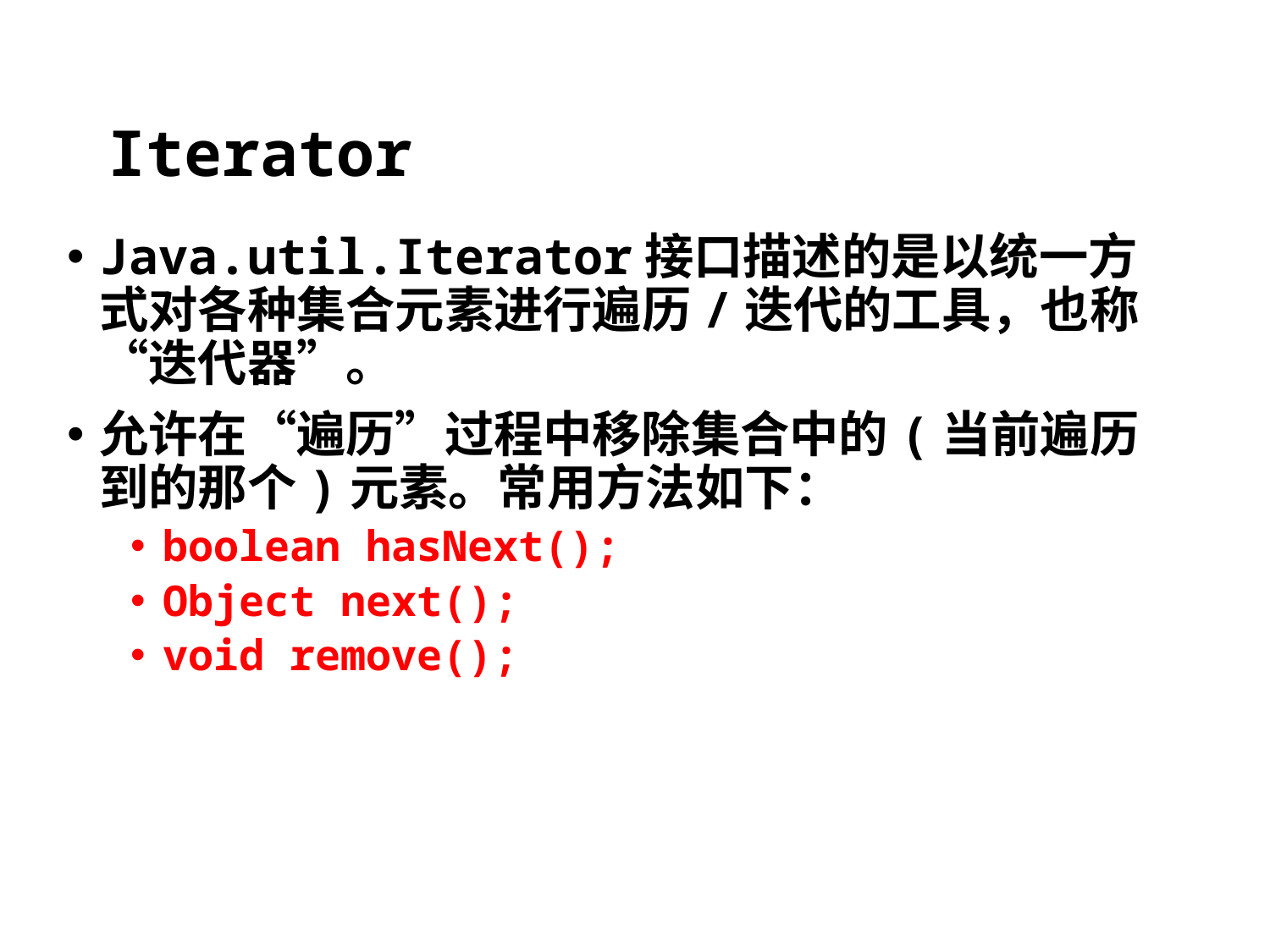

# Iterator
Java.util.Iterator接口描述的是以统一方式对各种集合元素进行遍历/迭代的工具，也称“迭代器”。
允许在“遍历”过程中移除集合中的(当前遍历到的那个)元素。常用方法如下：
boolean hasNext();
Object next();
void remove();